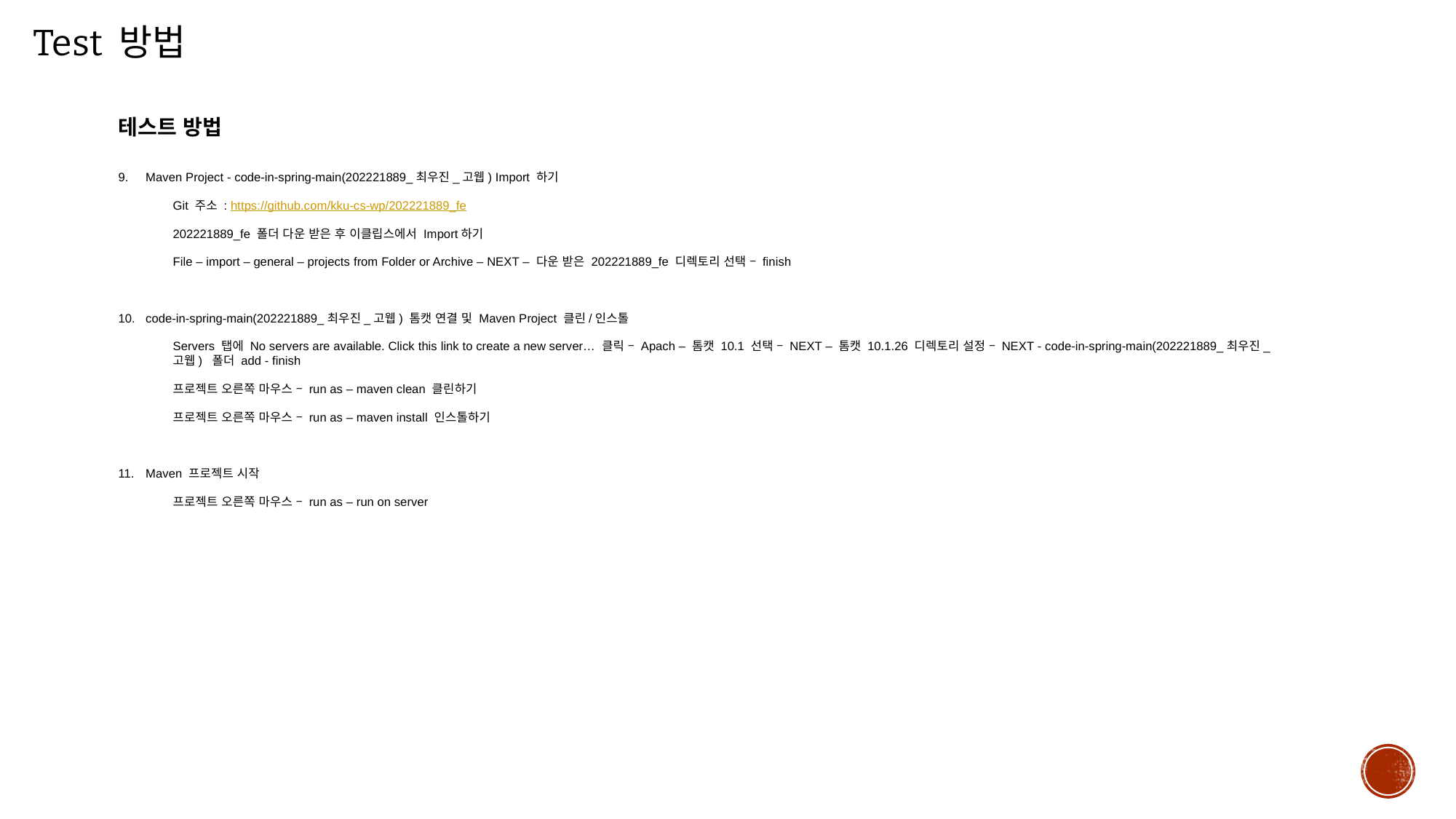

Test 방법
테스트 방법
Maven Project - code-in-spring-main(202221889_최우진_고웹) Import 하기
Git 주소 : https://github.com/kku-cs-wp/202221889_fe
202221889_fe 폴더 다운 받은 후 이클립스에서 Import하기
File – import – general – projects from Folder or Archive – NEXT – 다운 받은 202221889_fe 디렉토리 선택 – finish

code-in-spring-main(202221889_최우진_고웹) 톰캣 연결 및 Maven Project 클린/인스톨
Servers 탭에 No servers are available. Click this link to create a new server… 클릭 – Apach – 톰캣 10.1 선택 – NEXT – 톰캣 10.1.26 디렉토리 설정 – NEXT - code-in-spring-main(202221889_최우진_고웹)  폴더 add - finish
프로젝트 오른쪽 마우스 – run as – maven clean 클린하기
프로젝트 오른쪽 마우스 – run as – maven install 인스톨하기

Maven 프로젝트 시작
프로젝트 오른쪽 마우스 – run as – run on server